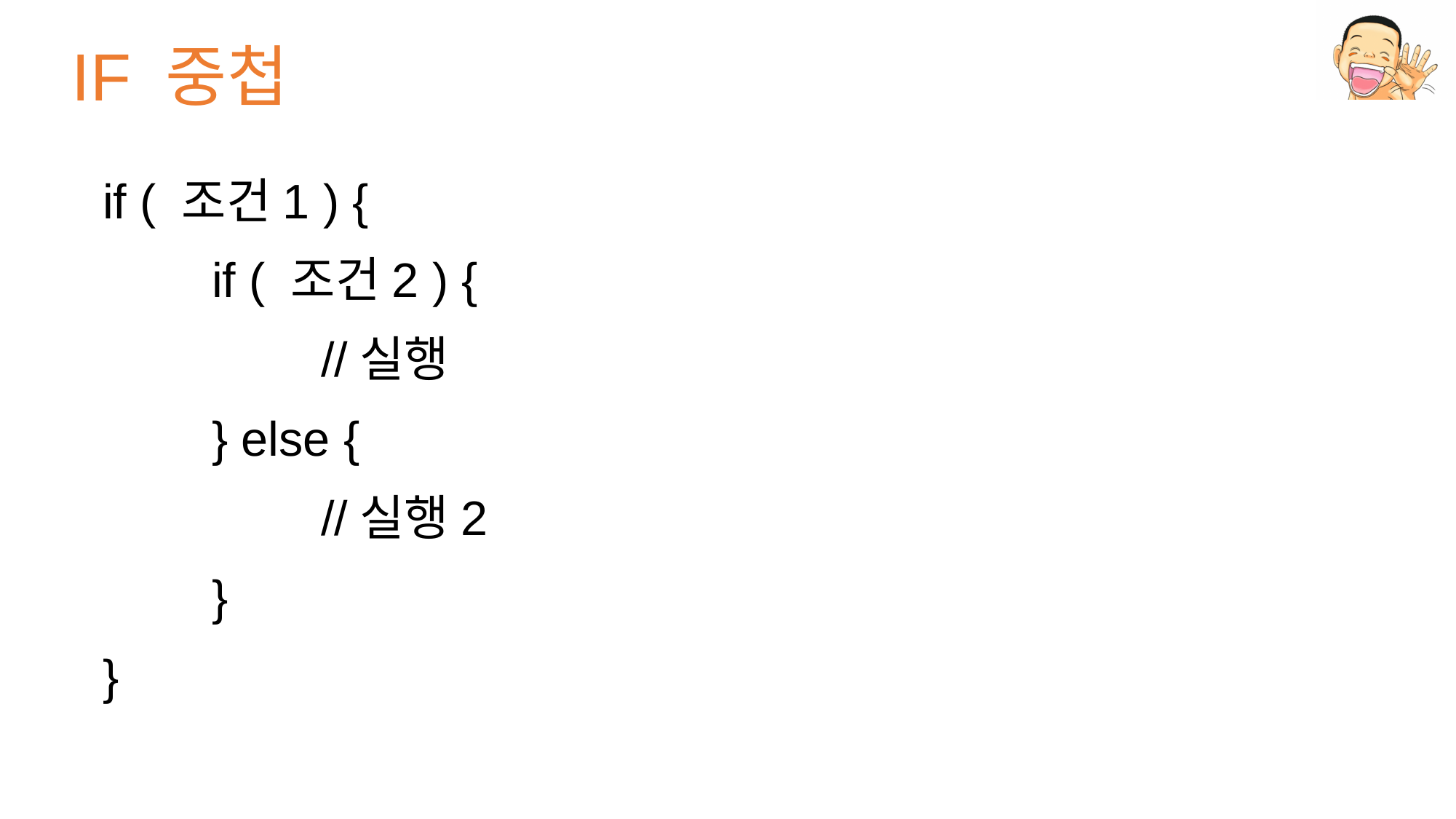

# IF 중첩
if ( 조건1 ) {
	if ( 조건2 ) {
		//실행
	} else {
		//실행2
	}
}